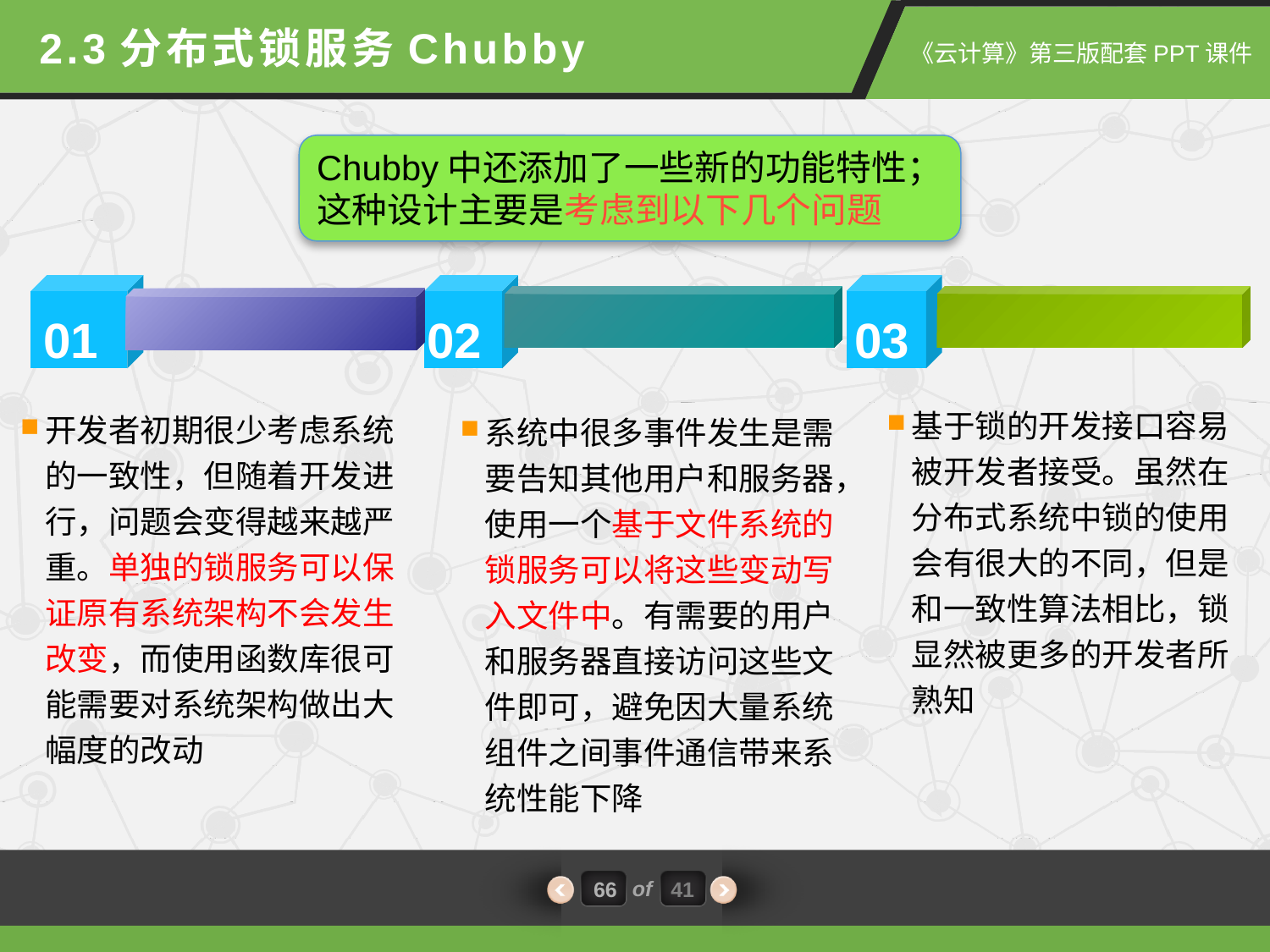

2.3分布式锁服务Chubby
Chubby中还添加了一些新的功能特性；这种设计主要是考虑到以下几个问题

01
02
03
基于锁的开发接口容易被开发者接受。虽然在分布式系统中锁的使用会有很大的不同，但是和一致性算法相比，锁显然被更多的开发者所熟知
开发者初期很少考虑系统的一致性，但随着开发进行，问题会变得越来越严重。单独的锁服务可以保证原有系统架构不会发生改变，而使用函数库很可能需要对系统架构做出大幅度的改动
系统中很多事件发生是需要告知其他用户和服务器，使用一个基于文件系统的锁服务可以将这些变动写入文件中。有需要的用户和服务器直接访问这些文件即可，避免因大量系统组件之间事件通信带来系统性能下降
66